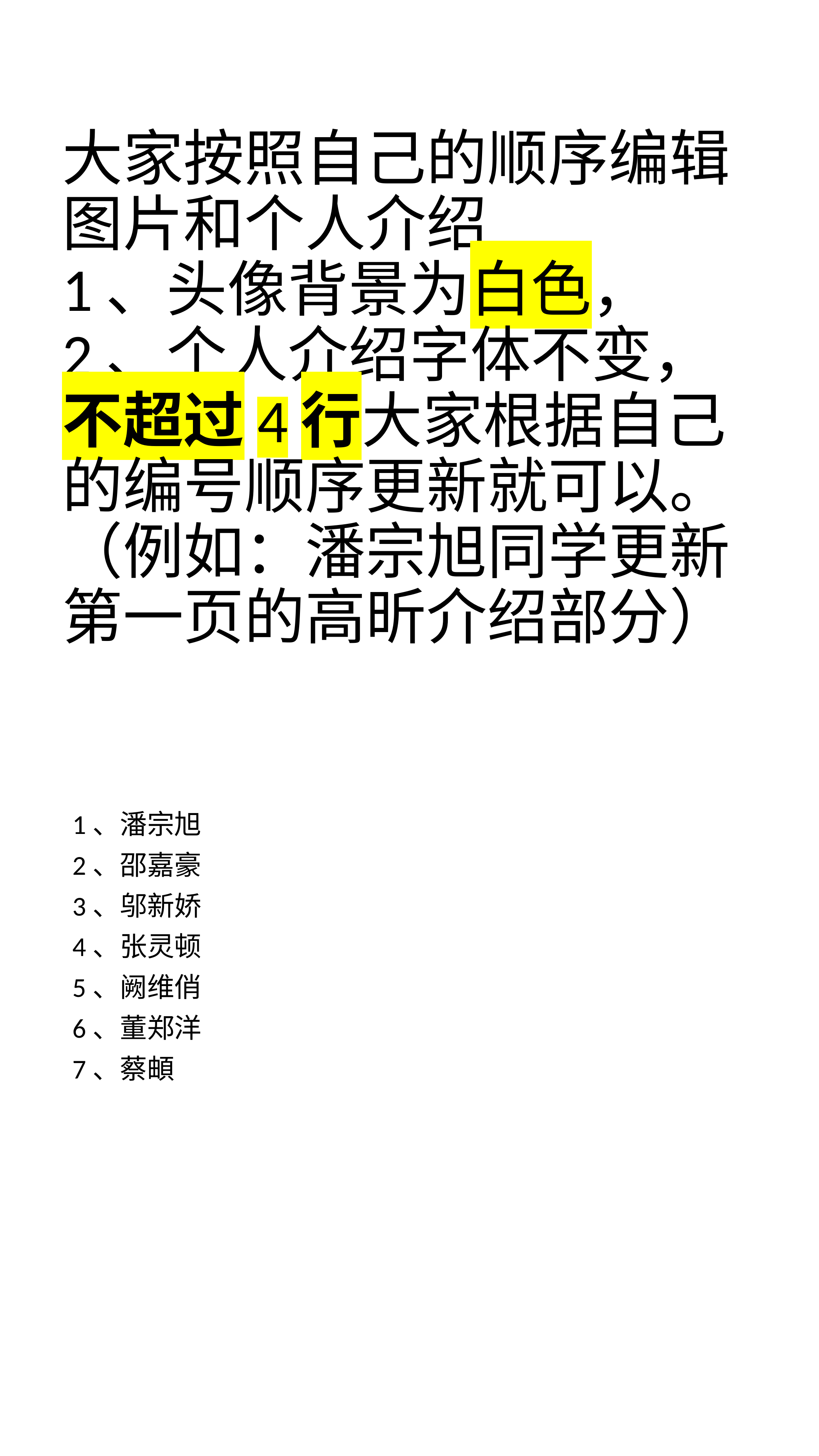

# 大家按照自己的顺序编辑图片和个人介绍 1、头像背景为白色， 2、个人介绍字体不变，不超过4行大家根据自己的编号顺序更新就可以。（例如：潘宗旭同学更新第一页的高昕介绍部分）
1、潘宗旭
2、邵嘉豪
3、邬新娇
4、张灵顿
5、阙维俏
6、董郑洋
7、蔡頔